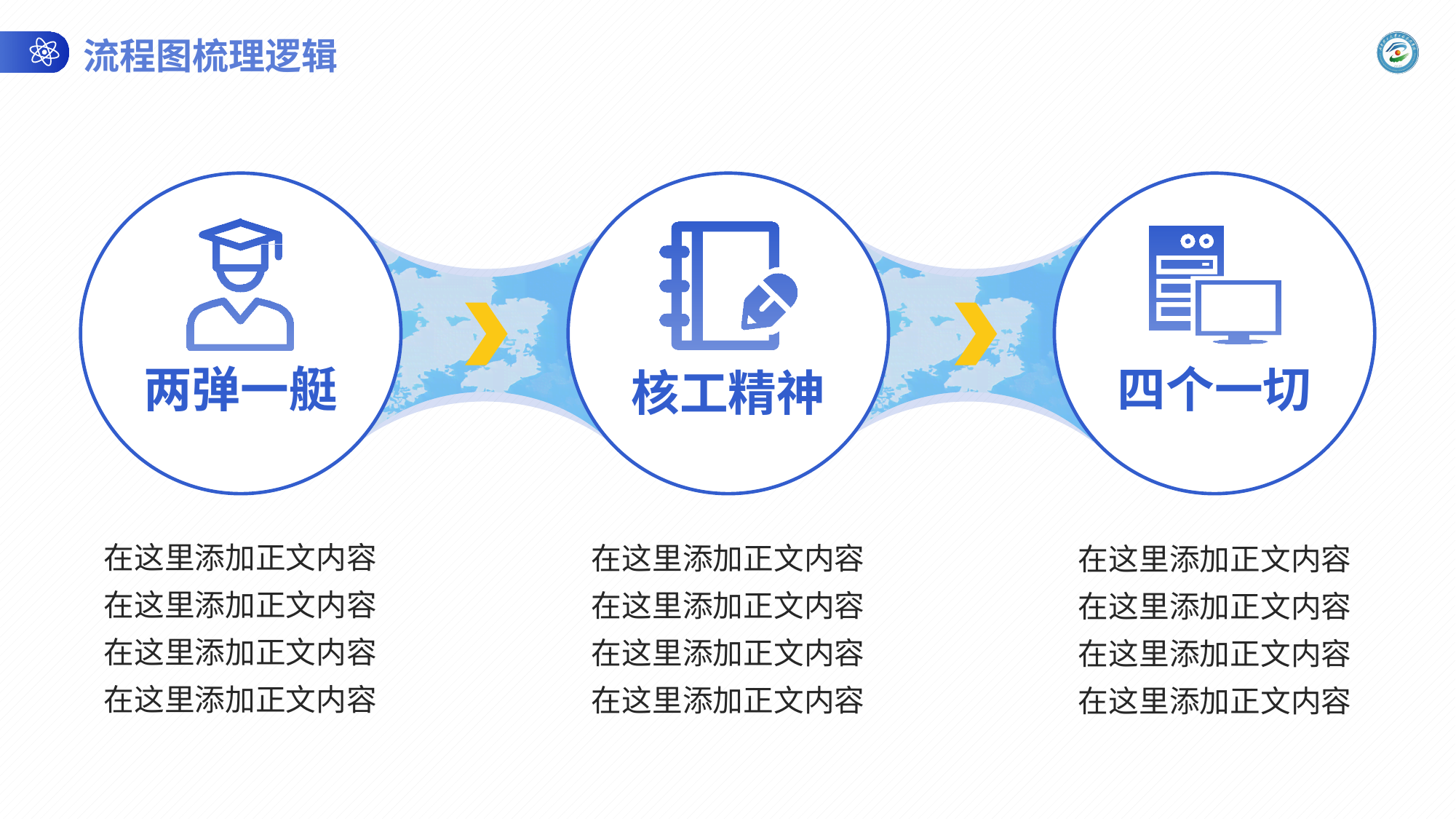

流程图梳理逻辑

两弹一艇

核工精神

四个一切

在这里添加正文内容
在这里添加正文内容
在这里添加正文内容
在这里添加正文内容
在这里添加正文内容
在这里添加正文内容
在这里添加正文内容
在这里添加正文内容

在这里添加正文内容
在这里添加正文内容
在这里添加正文内容
在这里添加正文内容